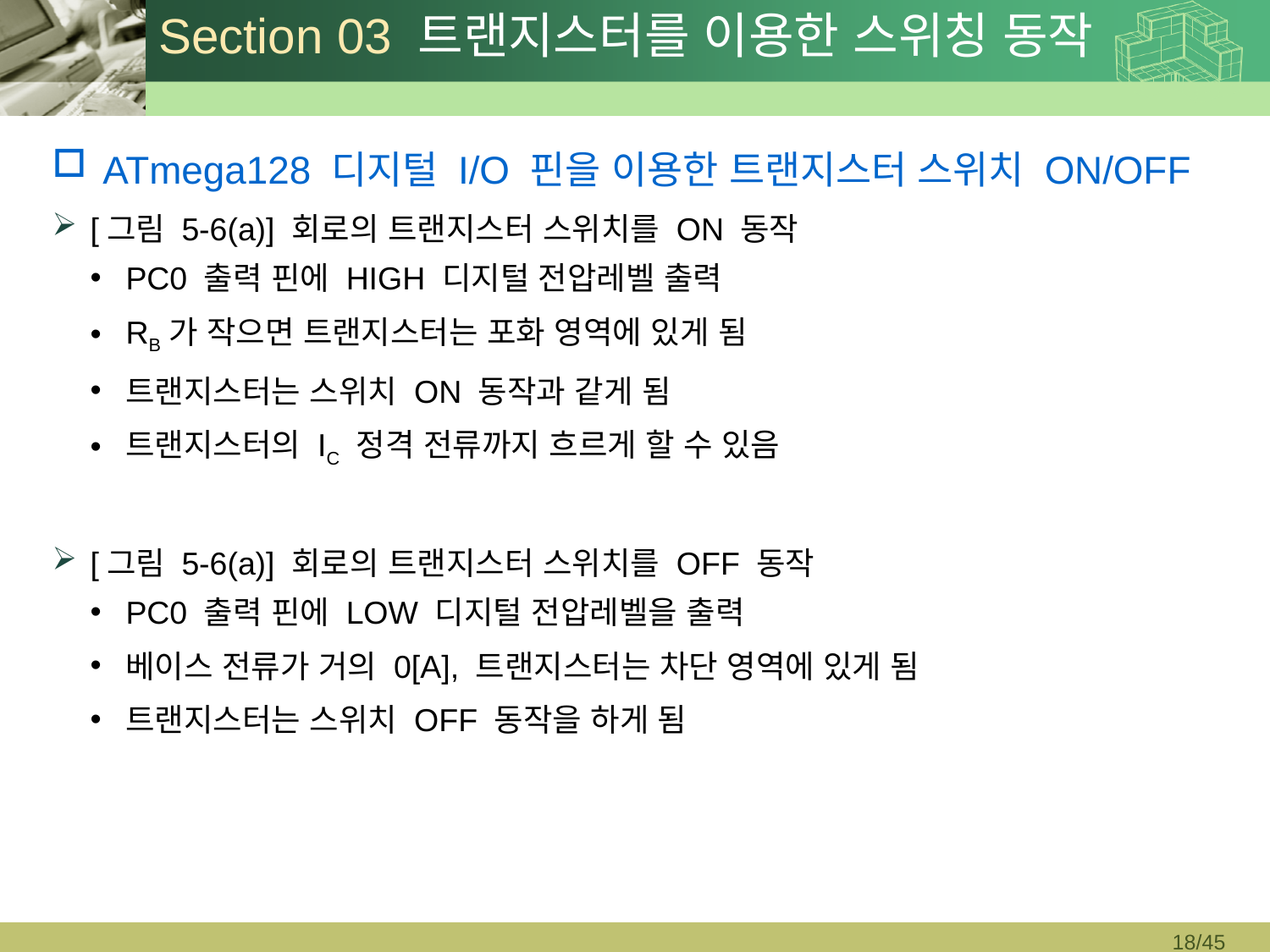

# Section 03 트랜지스터를 이용한 스위칭 동작
ATmega128 디지털 I/O 핀을 이용한 트랜지스터 스위치 ON/OFF
[그림 5-6(a)] 회로의 트랜지스터 스위치를 ON 동작
PC0 출력 핀에 HIGH 디지털 전압레벨 출력
RB가 작으면 트랜지스터는 포화 영역에 있게 됨
트랜지스터는 스위치 ON 동작과 같게 됨
트랜지스터의 IC 정격 전류까지 흐르게 할 수 있음

[그림 5-6(a)] 회로의 트랜지스터 스위치를 OFF 동작
PC0 출력 핀에 LOW 디지털 전압레벨을 출력
베이스 전류가 거의 0[A], 트랜지스터는 차단 영역에 있게 됨
트랜지스터는 스위치 OFF 동작을 하게 됨